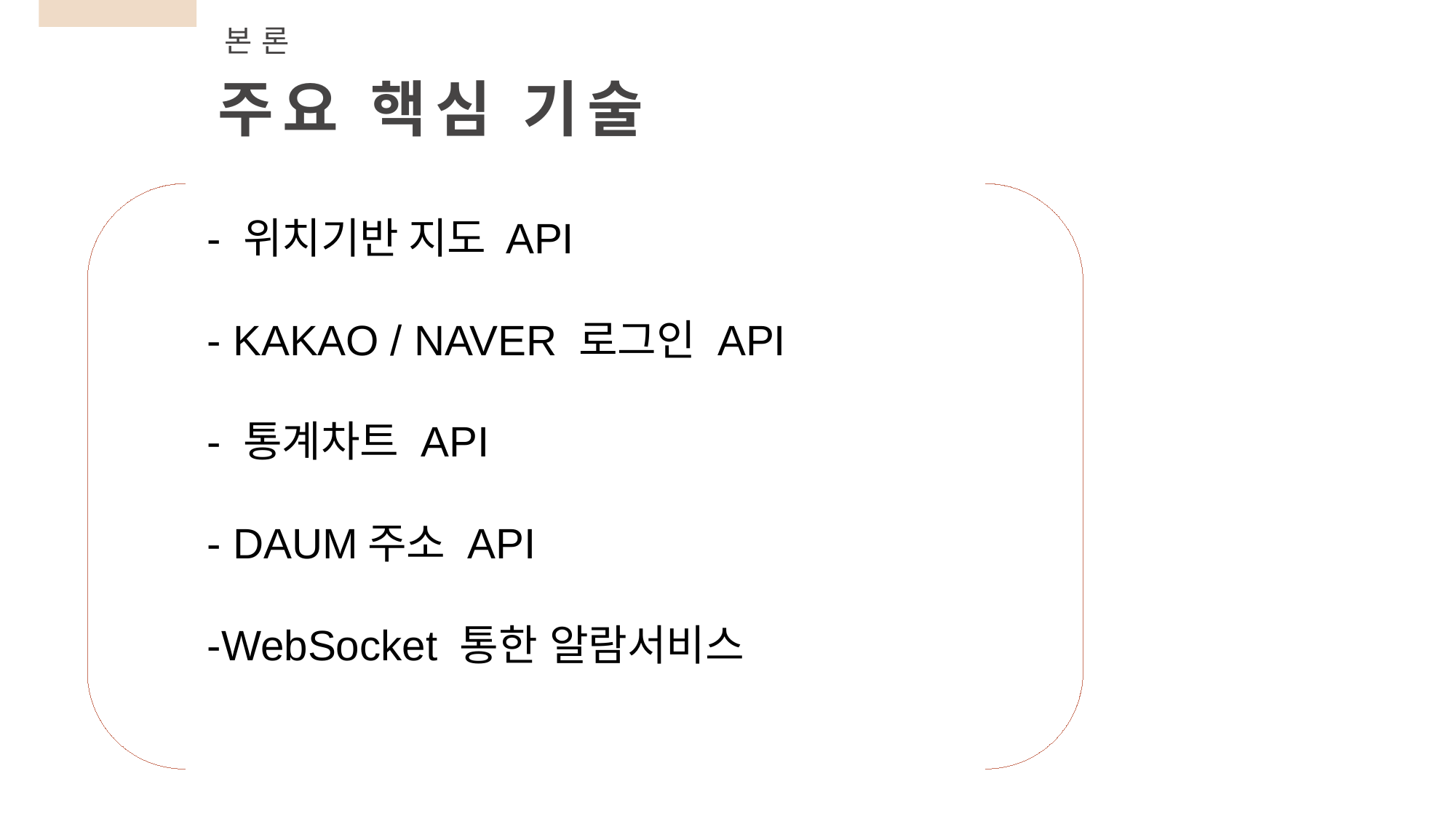

본론
주요 핵심 기술

- 위치기반 지도 API

- KAKAO / NAVER 로그인 API

- 통계차트 API

- DAUM주소 API

-WebSocket 통한 알람서비스